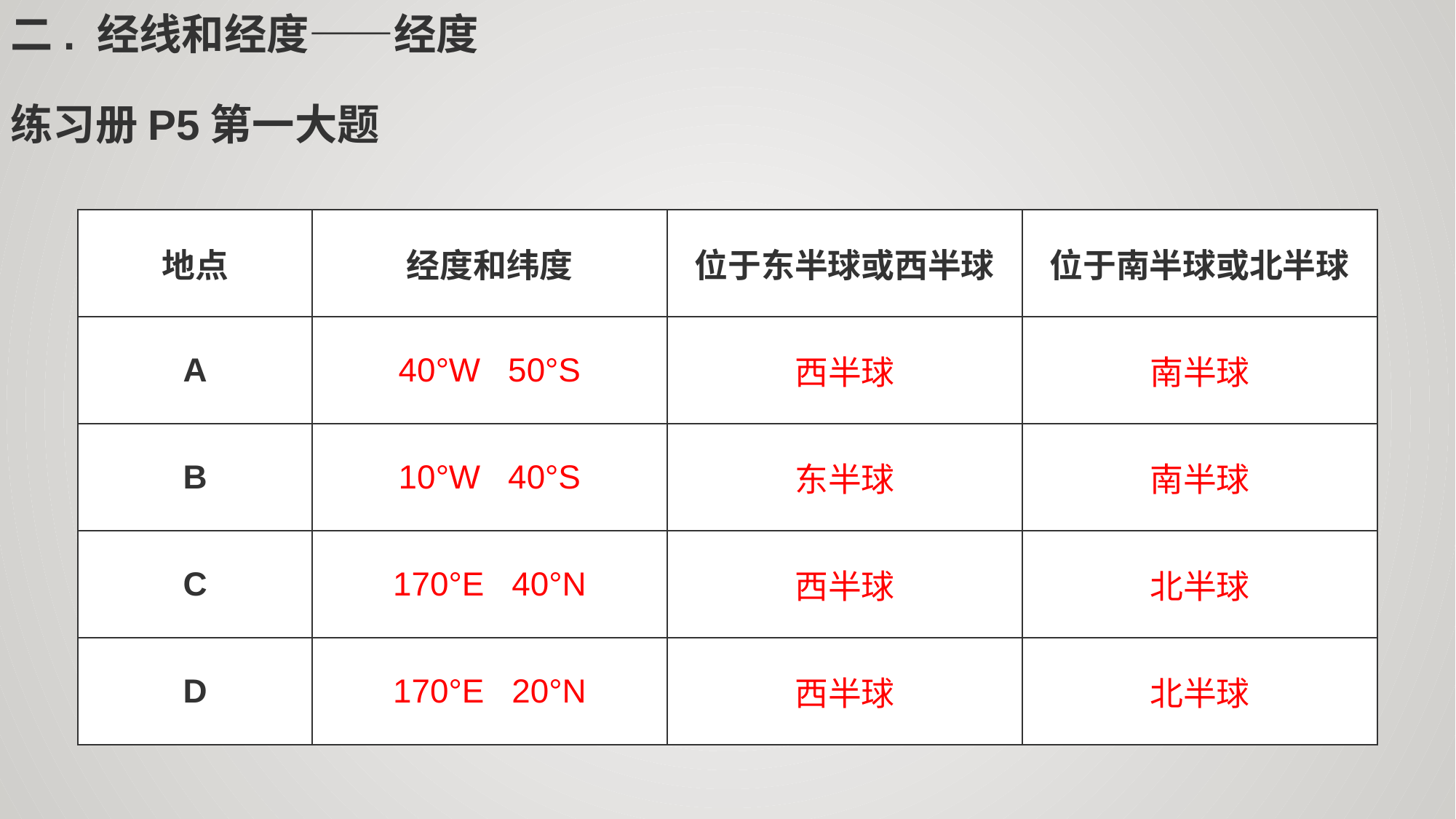

二. 经线和经度——经度
练习册P5第一大题
| 地点 | 经度和纬度 | 位于东半球或西半球 | 位于南半球或北半球 |
| --- | --- | --- | --- |
| A | 40°W 50°S | 西半球 | 南半球 |
| B | 10°W 40°S | 东半球 | 南半球 |
| C | 170°E 40°N | 西半球 | 北半球 |
| D | 170°E 20°N | 西半球 | 北半球 |